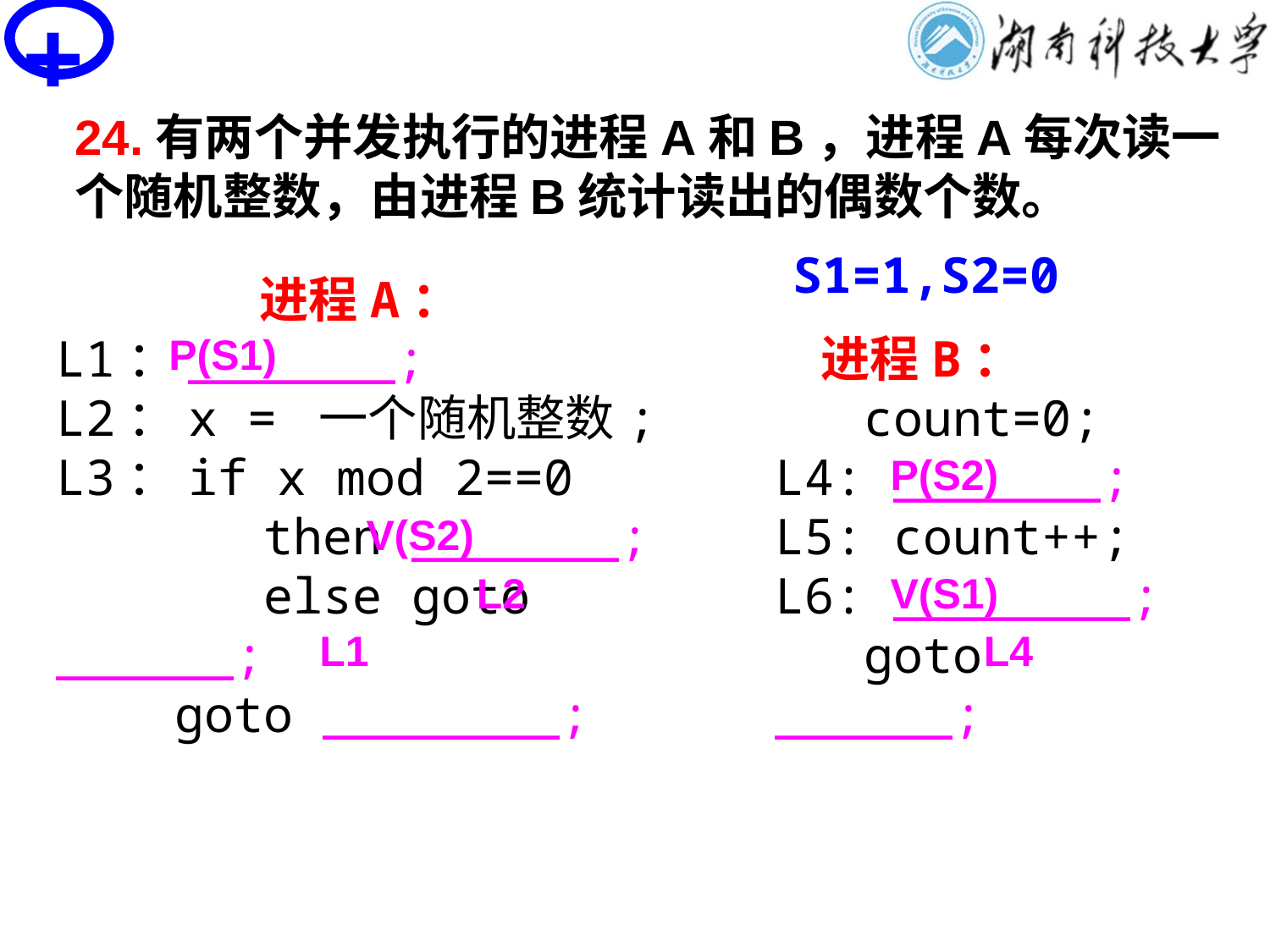

+

# PV操作思考题
24.有两个并发执行的进程A和B，进程A每次读一个随机整数，由进程B统计读出的偶数个数。
S1=1,S2=0
进程A：
L1：_______;
L2：x = 一个随机整数;
L3：if x mod 2==0
       then _______;
       else goto ______;
    goto ________;

P(S1)
   进程B：
   count=0;
L4: _______;
L5: count++;
L6: ________;
   goto ______;

P(S2)
V(S2)
L2
V(S1)
L1
L4